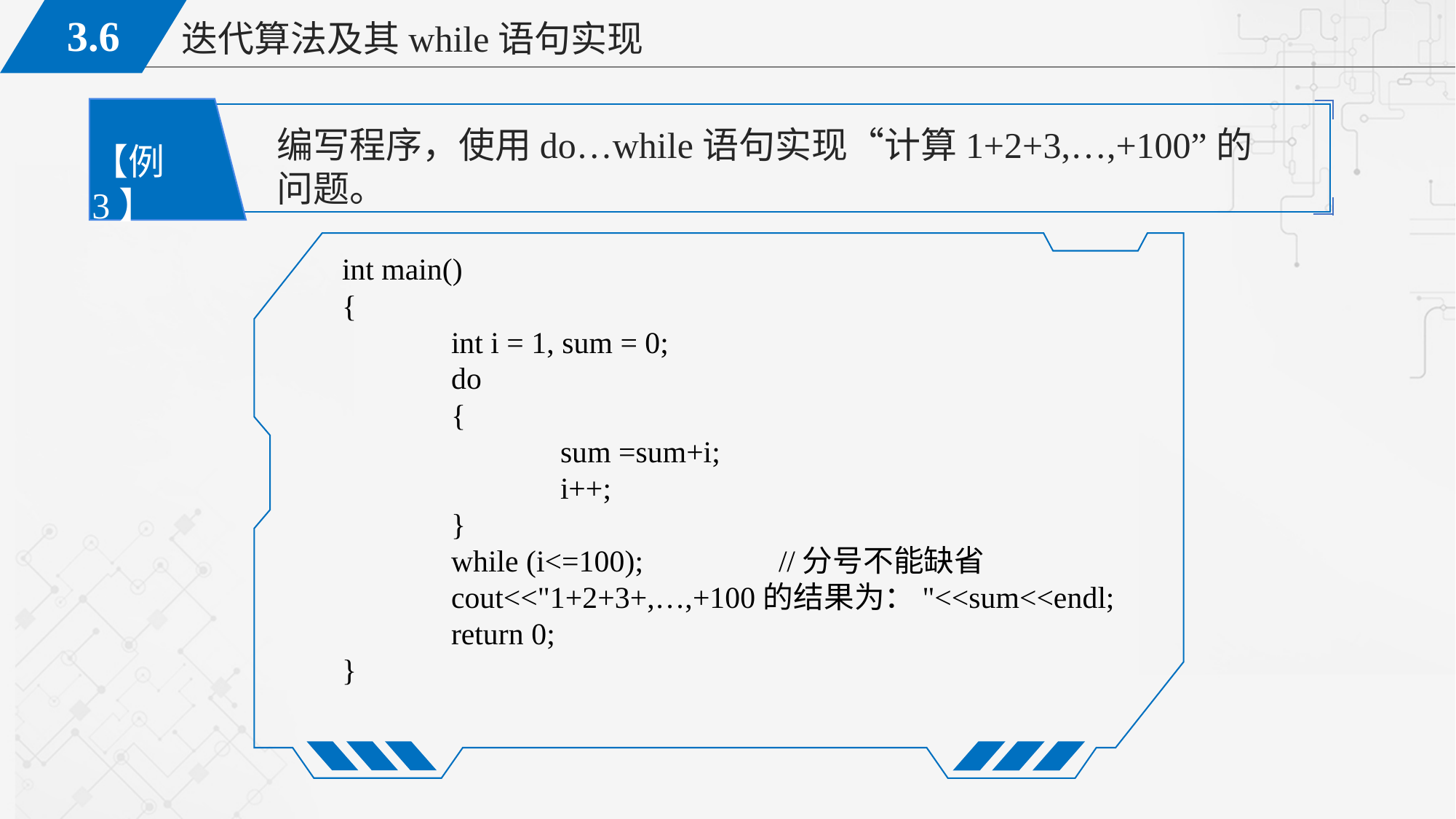

编写程序，使用do…while语句实现“计算1+2+3,…,+100”的问题。
【例3】

int main()
{
	int i = 1, sum = 0;
	do
	{
		sum =sum+i;
		i++;
	}
	while (i<=100);		//分号不能缺省
	cout<<"1+2+3+,…,+100的结果为："<<sum<<endl;
	return 0;
}